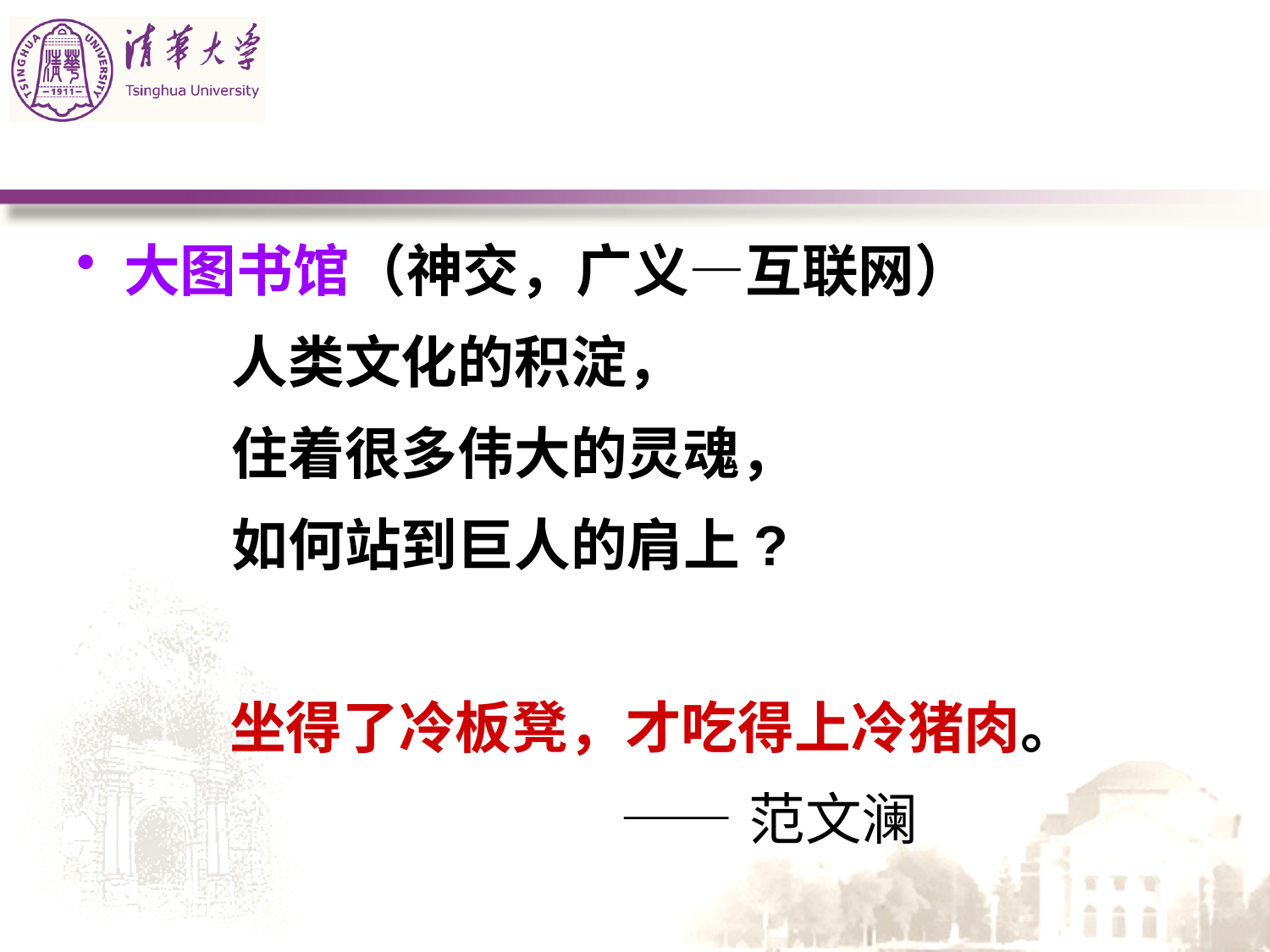

大图书馆（神交，广义—互联网）
           人类文化的积淀，
           住着很多伟大的灵魂，
           如何站到巨人的肩上?

           坐得了冷板凳，才吃得上冷猪肉。
                                           ——范文澜